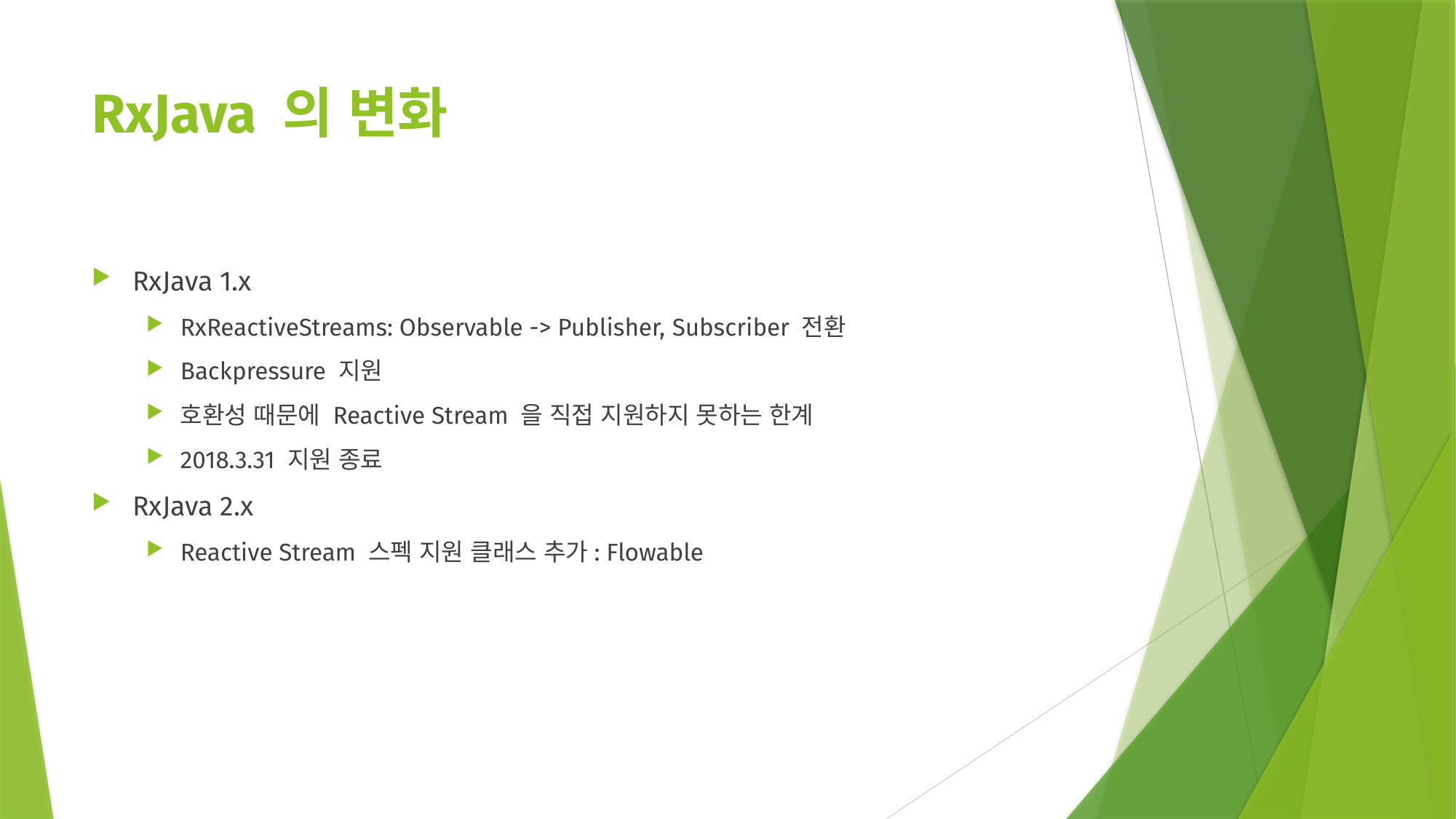

# RxJava 의 변화
RxJava 1.x
RxReactiveStreams: Observable -> Publisher, Subscriber 전환
Backpressure 지원
호환성 때문에 Reactive Stream 을 직접 지원하지 못하는 한계
2018.3.31 지원 종료
RxJava 2.x
Reactive Stream 스펙 지원 클래스 추가: Flowable